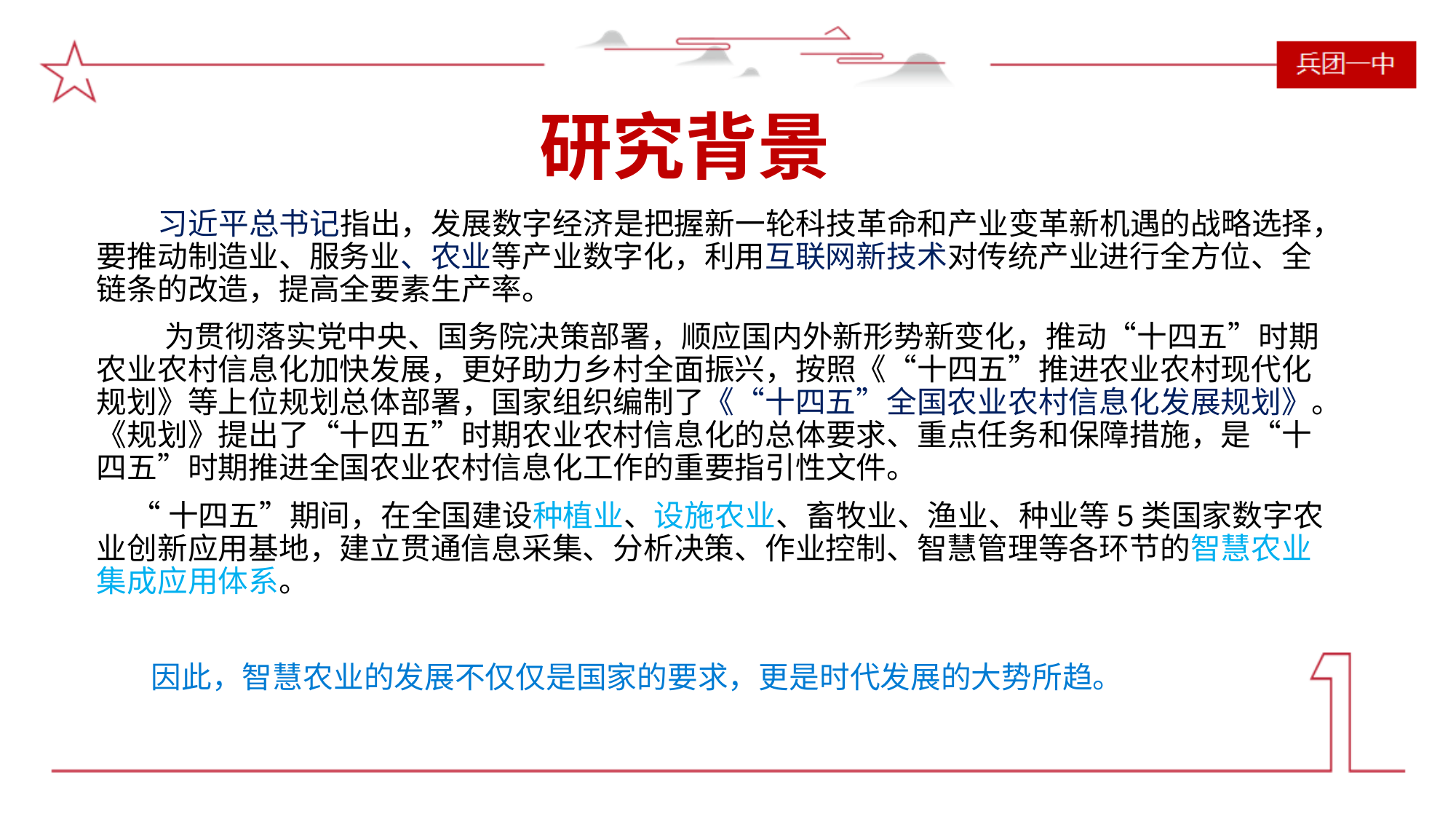

研究背景
        习近平总书记指出，发展数字经济是把握新一轮科技革命和产业变革新机遇的战略选择，要推动制造业、服务业、农业等产业数字化，利用互联网新技术对传统产业进行全方位、全链条的改造，提高全要素生产率。
         为贯彻落实党中央、国务院决策部署，顺应国内外新形势新变化，推动“十四五”时期农业农村信息化加快发展，更好助力乡村全面振兴，按照《“十四五”推进农业农村现代化规划》等上位规划总体部署，国家组织编制了《“十四五”全国农业农村信息化发展规划》。《规划》提出了“十四五”时期农业农村信息化的总体要求、重点任务和保障措施，是“十四五”时期推进全国农业农村信息化工作的重要指引性文件。
     “十四五”期间，在全国建设种植业、设施农业、畜牧业、渔业、种业等5类国家数字农业创新应用基地，建立贯通信息采集、分析决策、作业控制、智慧管理等各环节的智慧农业集成应用体系。

       因此，智慧农业的发展不仅仅是国家的要求，更是时代发展的大势所趋。